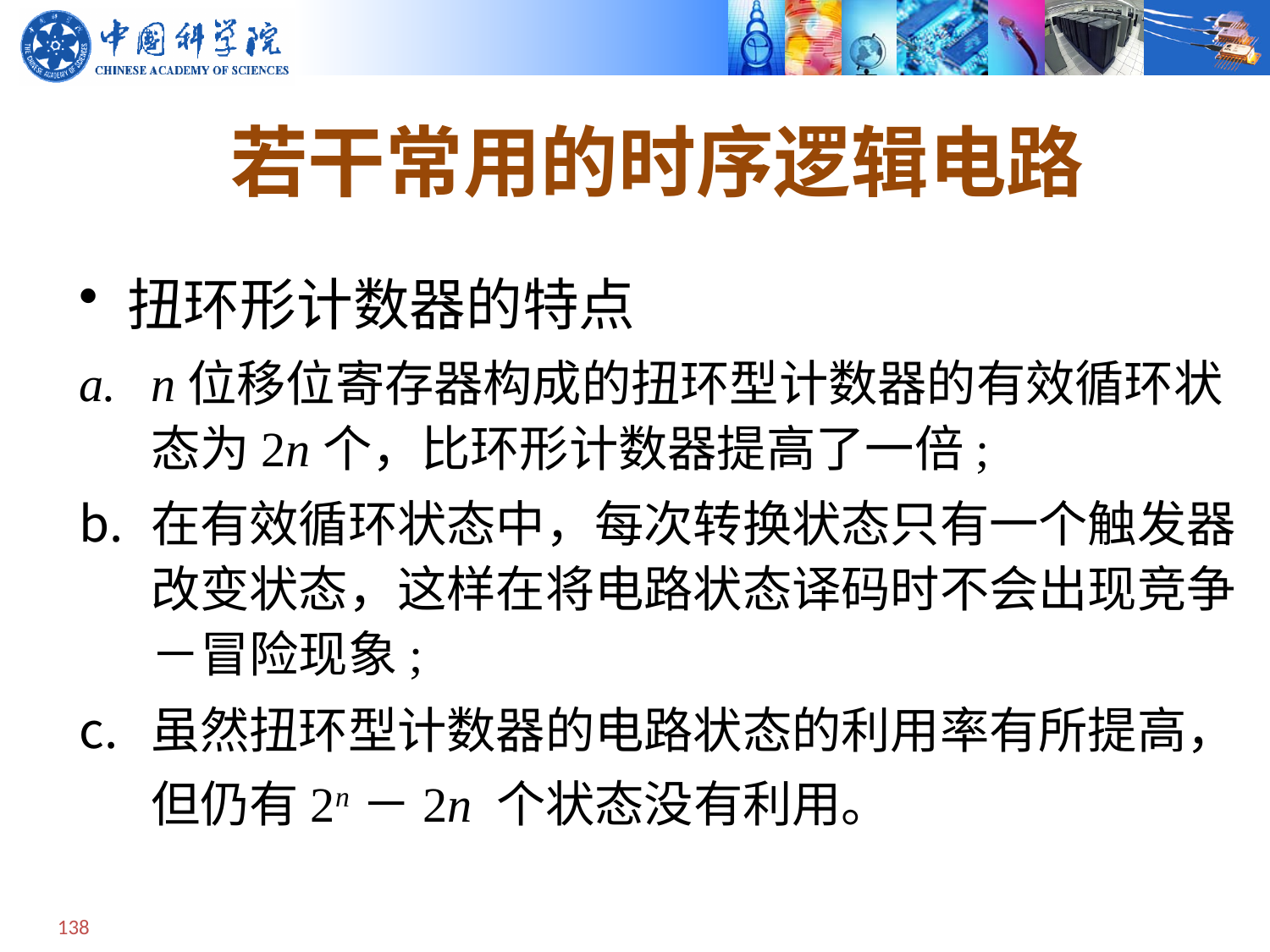

若干常用的时序逻辑电路
扭环形计数器的特点
n位移位寄存器构成的扭环型计数器的有效循环状态为2n个，比环形计数器提高了一倍;
在有效循环状态中，每次转换状态只有一个触发器改变状态，这样在将电路状态译码时不会出现竞争－冒险现象;
虽然扭环型计数器的电路状态的利用率有所提高，但仍有2n－2n 个状态没有利用。